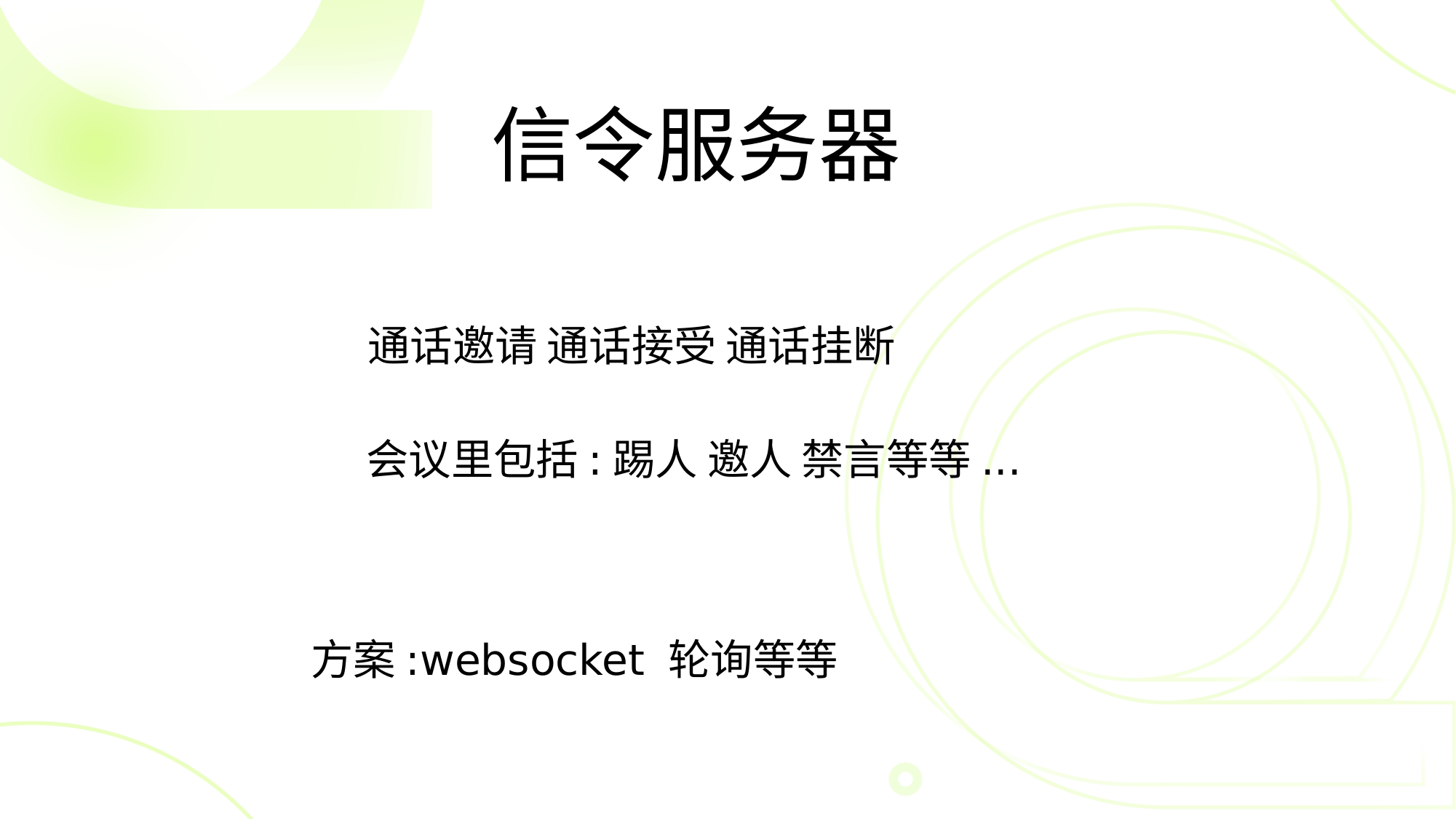

信令服务器
通话邀请 通话接受 通话挂断
会议里包括:踢人 邀人 禁言等等...
方案:websocket 轮询等等